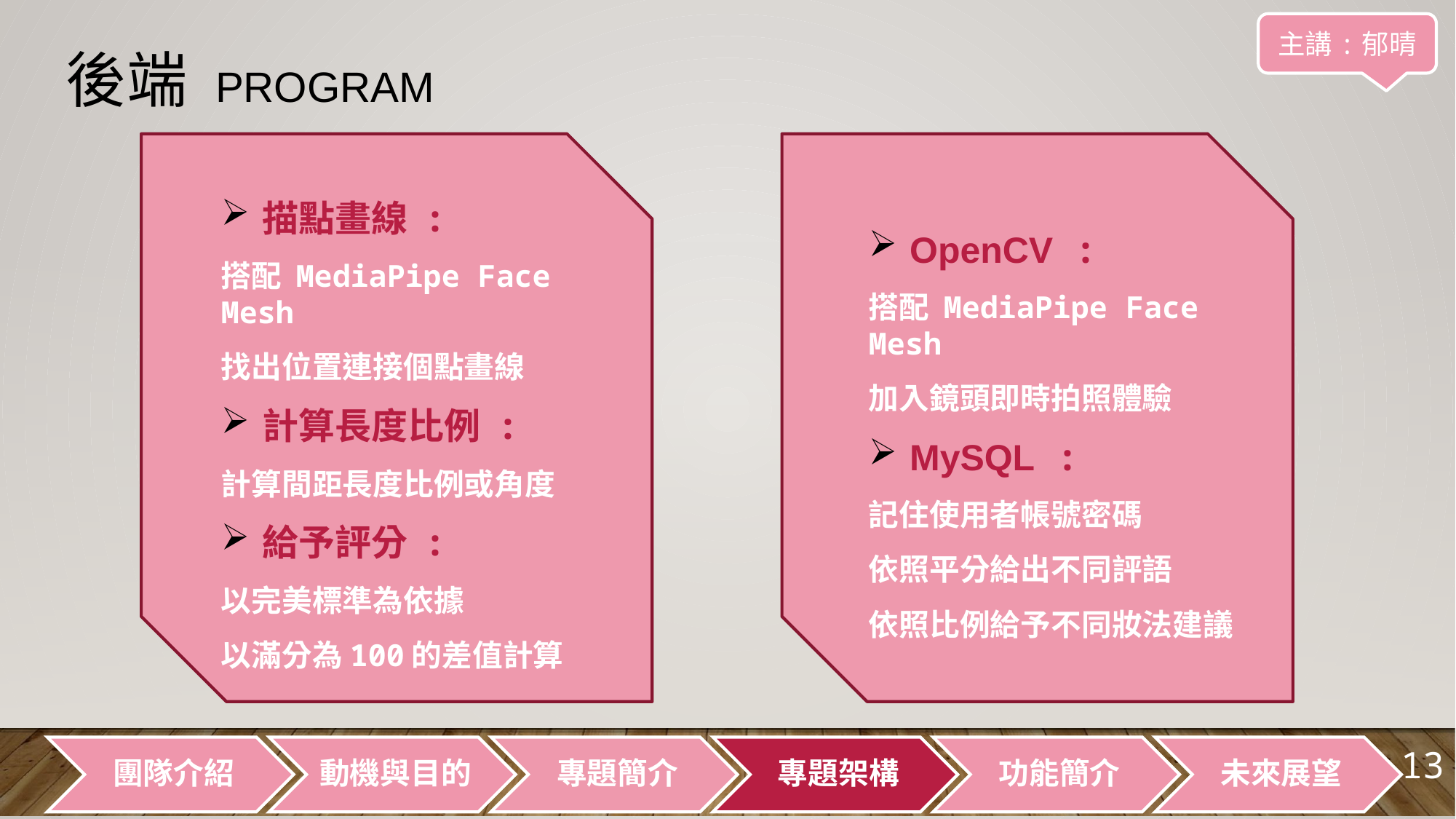

後端 PROGRAM
主講:郁晴

描點畫線 :
搭配 MediaPipe Face Mesh
找出位置連接個點畫線
計算長度比例 :
計算間距長度比例或角度
給予評分 :
以完美標準為依據
以滿分為100的差值計算
OpenCV :
搭配 MediaPipe Face Mesh
加入鏡頭即時拍照體驗
MySQL :
記住使用者帳號密碼
依照平分給出不同評語
依照比例給予不同妝法建議
13

團隊介紹

動機與目的

專題簡介

專題架構

功能簡介

未來展望